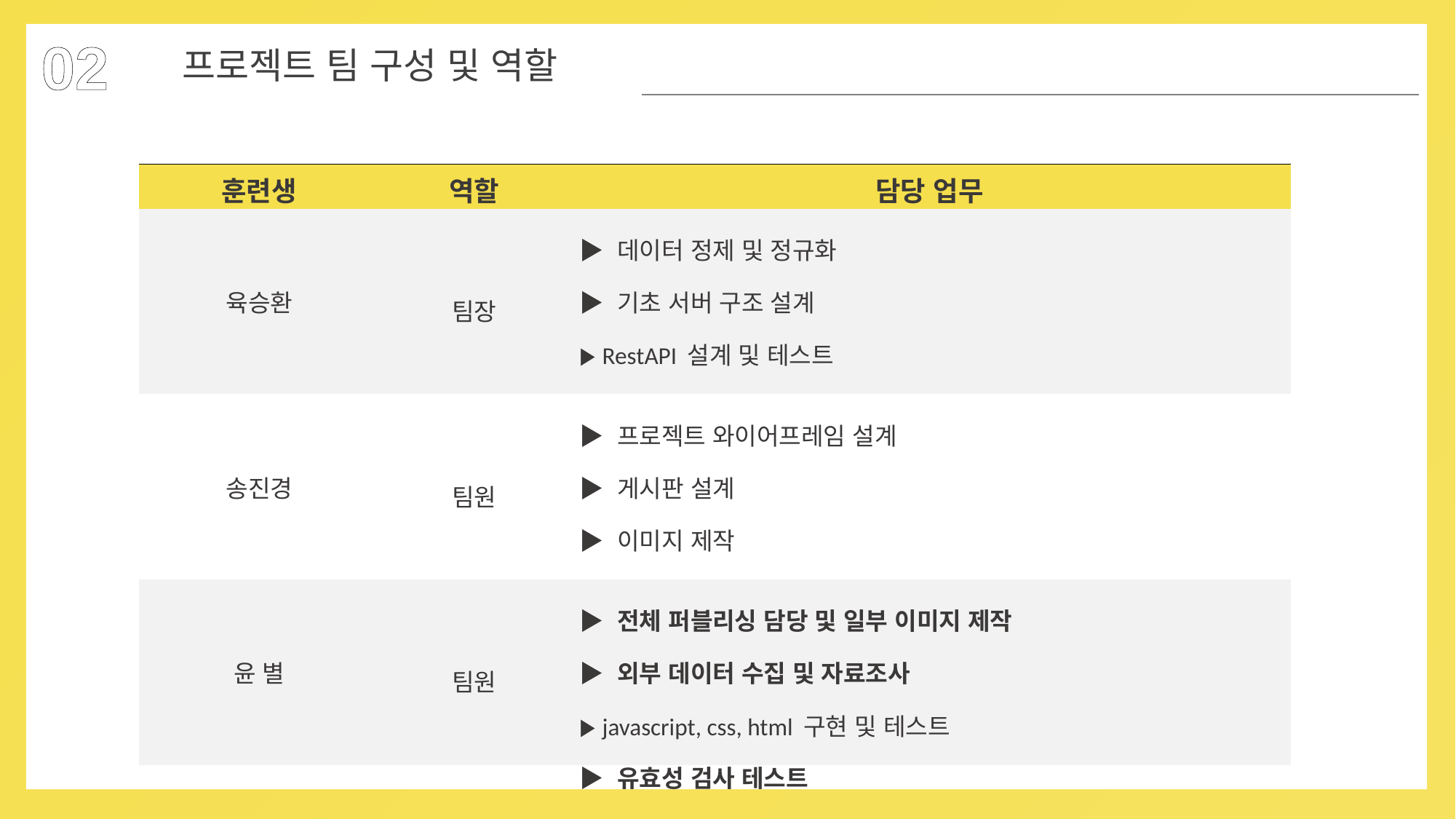

02

프로젝트 팀 구성 및 역할

| 훈련생 | 역할 | 담당 업무 |
| --- | --- | --- |
| 육승환 | 팀장 | ▶ 데이터 정제 및 정규화 ▶ 기초 서버 구조 설계 ▶ RestAPI 설계 및 테스트 ▶ javascript, css, html 구현 및 테스트 |
| 송진경 | 팀원 | ▶ 프로젝트 와이어프레임 설계 ▶ 게시판 설계 ▶ 이미지 제작 ▶ javascript, css, html 구현 및 테스트 |
| 윤 별 | 팀원 | ▶ 전체 퍼블리싱 담당 및 일부 이미지 제작 ▶ 외부 데이터 수집 및 자료조사 ▶ javascript, css, html 구현 및 테스트 ▶ 유효성 검사 테스트 |